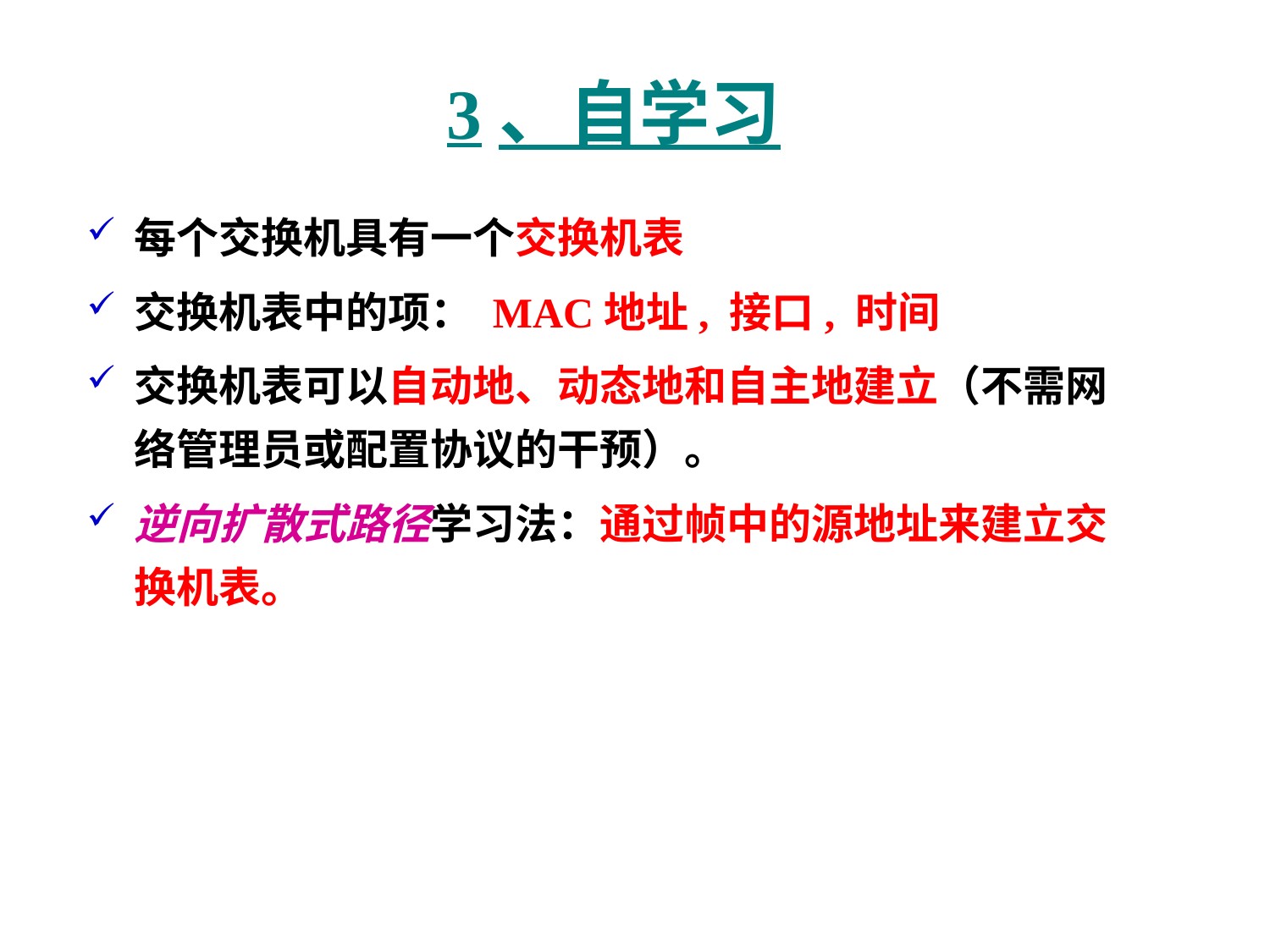

# 3、自学习
每个交换机具有一个交换机表
交换机表中的项： MAC地址, 接口, 时间
交换机表可以自动地、动态地和自主地建立（不需网络管理员或配置协议的干预）。
逆向扩散式路径学习法：通过帧中的源地址来建立交换机表。
125